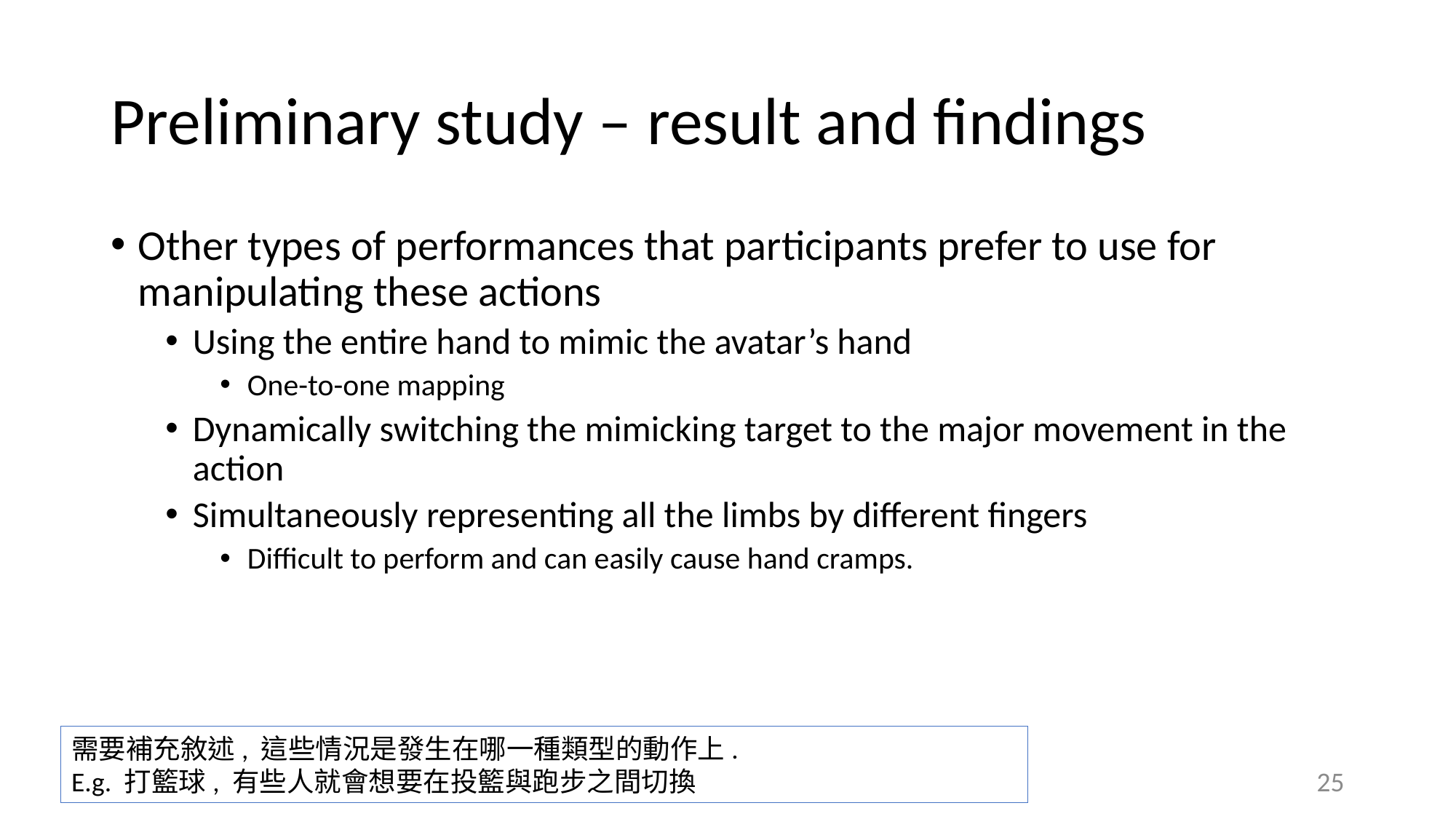

# Preliminary study – result and findings
Other types of performances that participants prefer to use for manipulating these actions
Using the entire hand to mimic the avatar’s hand
One-to-one mapping
Dynamically switching the mimicking target to the major movement in the action
Simultaneously representing all the limbs by different fingers
Difficult to perform and can easily cause hand cramps.

需要補充敘述, 這些情況是發生在哪一種類型的動作上.
E.g. 打籃球, 有些人就會想要在投籃與跑步之間切換
25